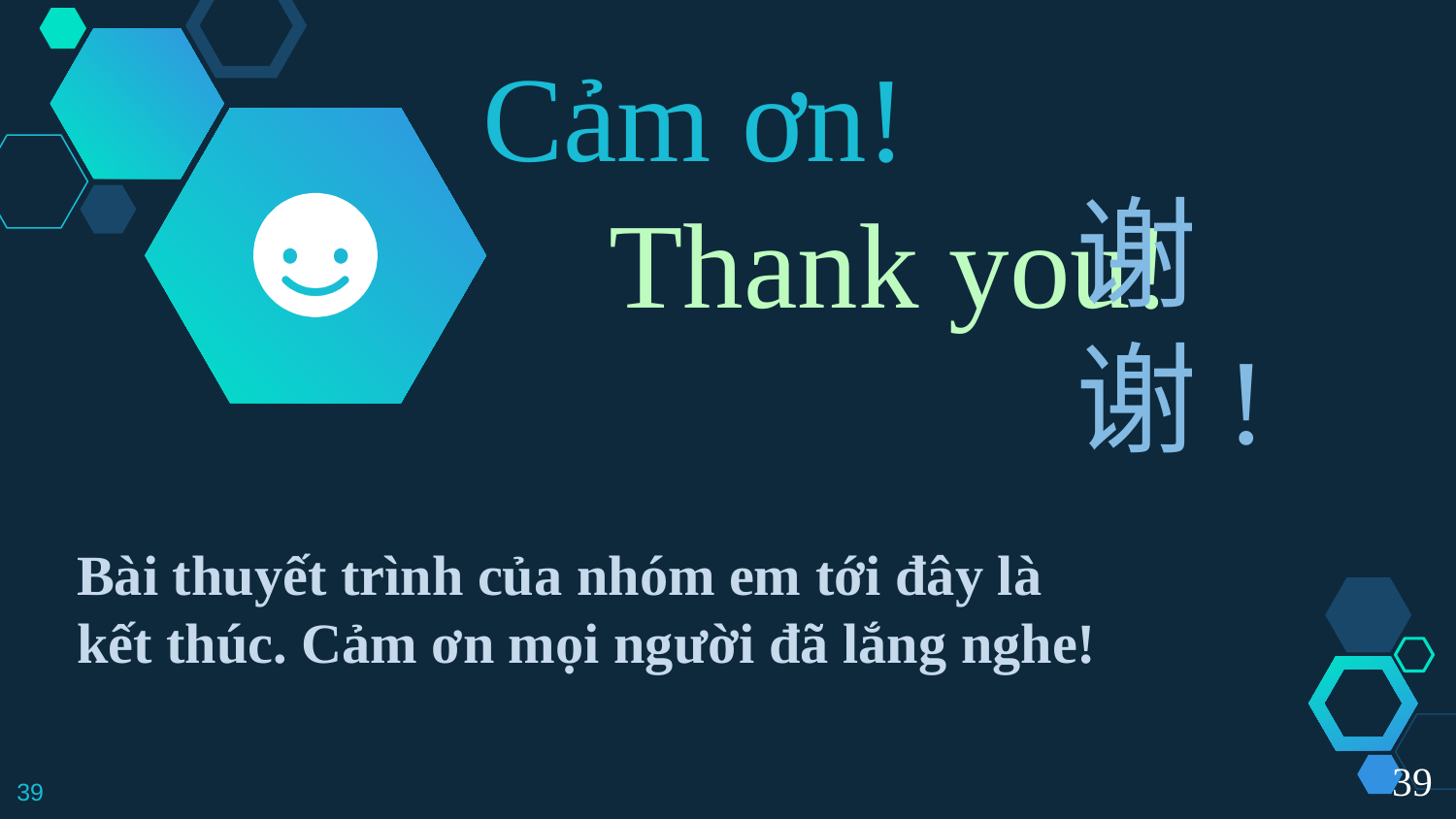

Cảm ơn!

Thank you!

谢谢!
Bài thuyết trình của nhóm em tới đây là kết thúc. Cảm ơn mọi người đã lắng nghe!
39
39